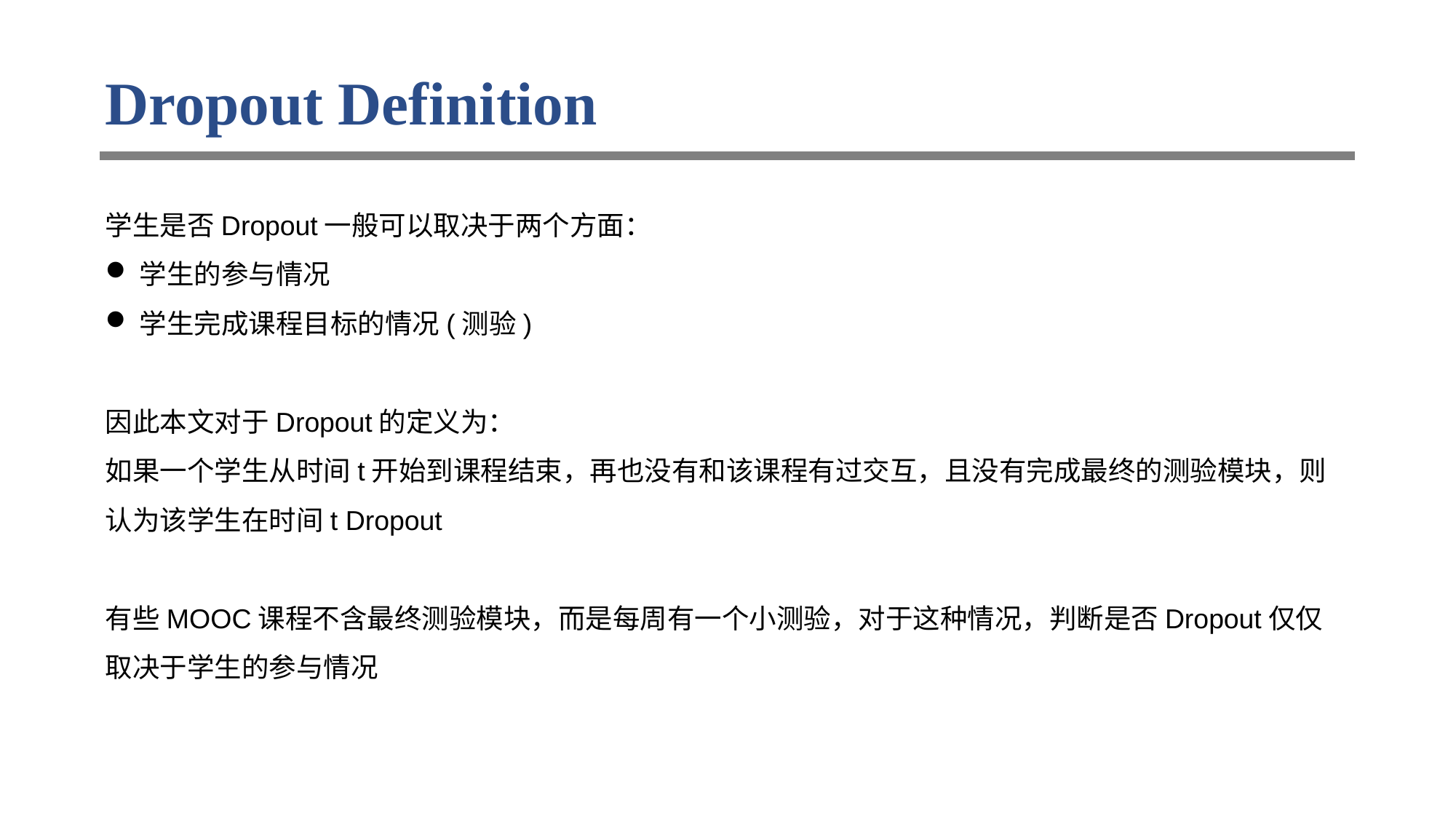

# Dropout Definition

学生是否Dropout一般可以取决于两个方面：
学生的参与情况
学生完成课程目标的情况(测验)

因此本文对于Dropout的定义为：
如果一个学生从时间t开始到课程结束，再也没有和该课程有过交互，且没有完成最终的测验模块，则认为该学生在时间t Dropout

有些MOOC课程不含最终测验模块，而是每周有一个小测验，对于这种情况，判断是否Dropout仅仅取决于学生的参与情况